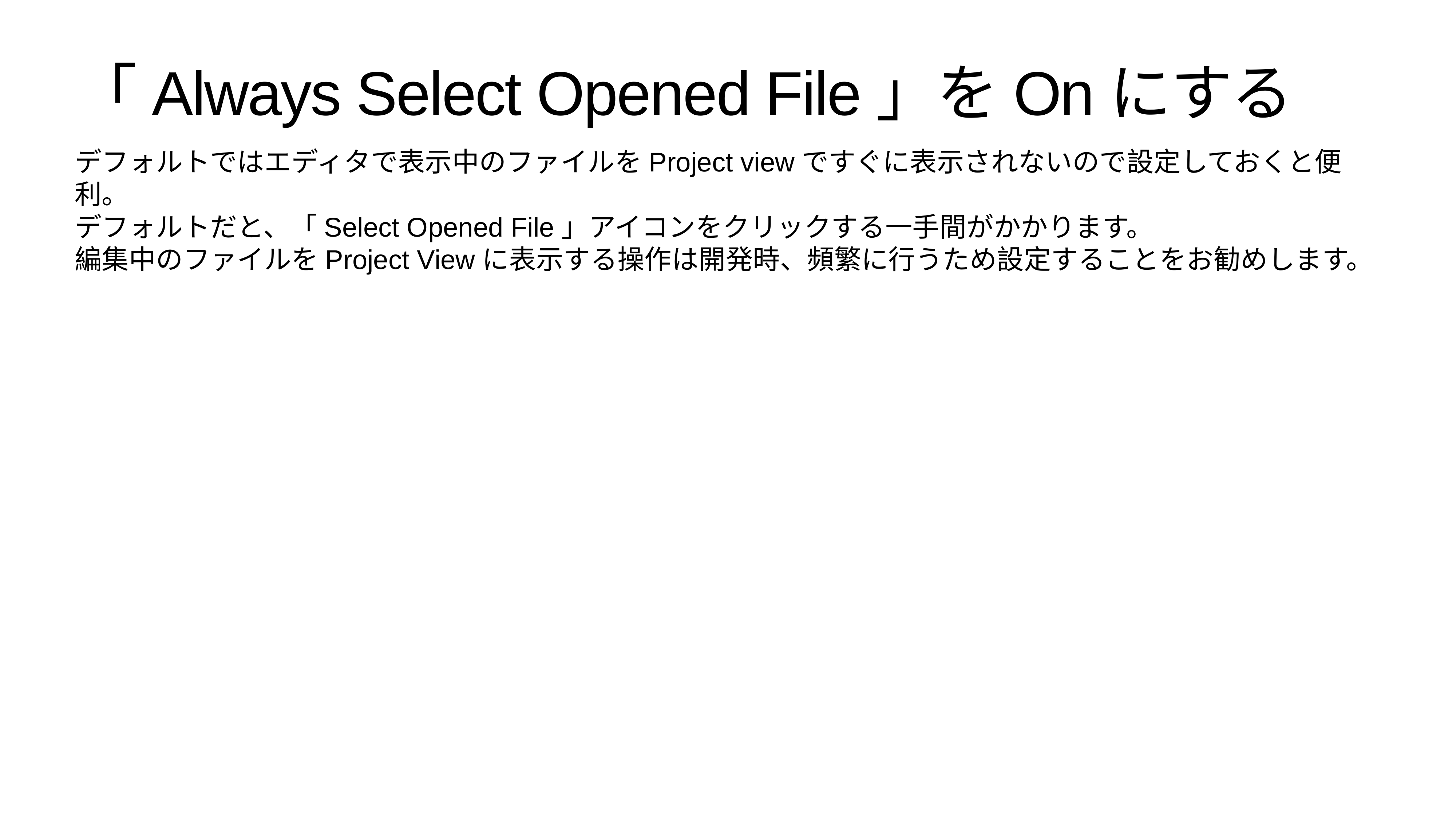

12
# 「Always Select Opened File」をOnにする
デフォルトではエディタで表示中のファイルをProject viewですぐに表示されないので設定しておくと便利。
デフォルトだと、「Select Opened File」アイコンをクリックする一手間がかかります。
編集中のファイルをProject Viewに表示する操作は開発時、頻繁に行うため設定することをお勧めします。